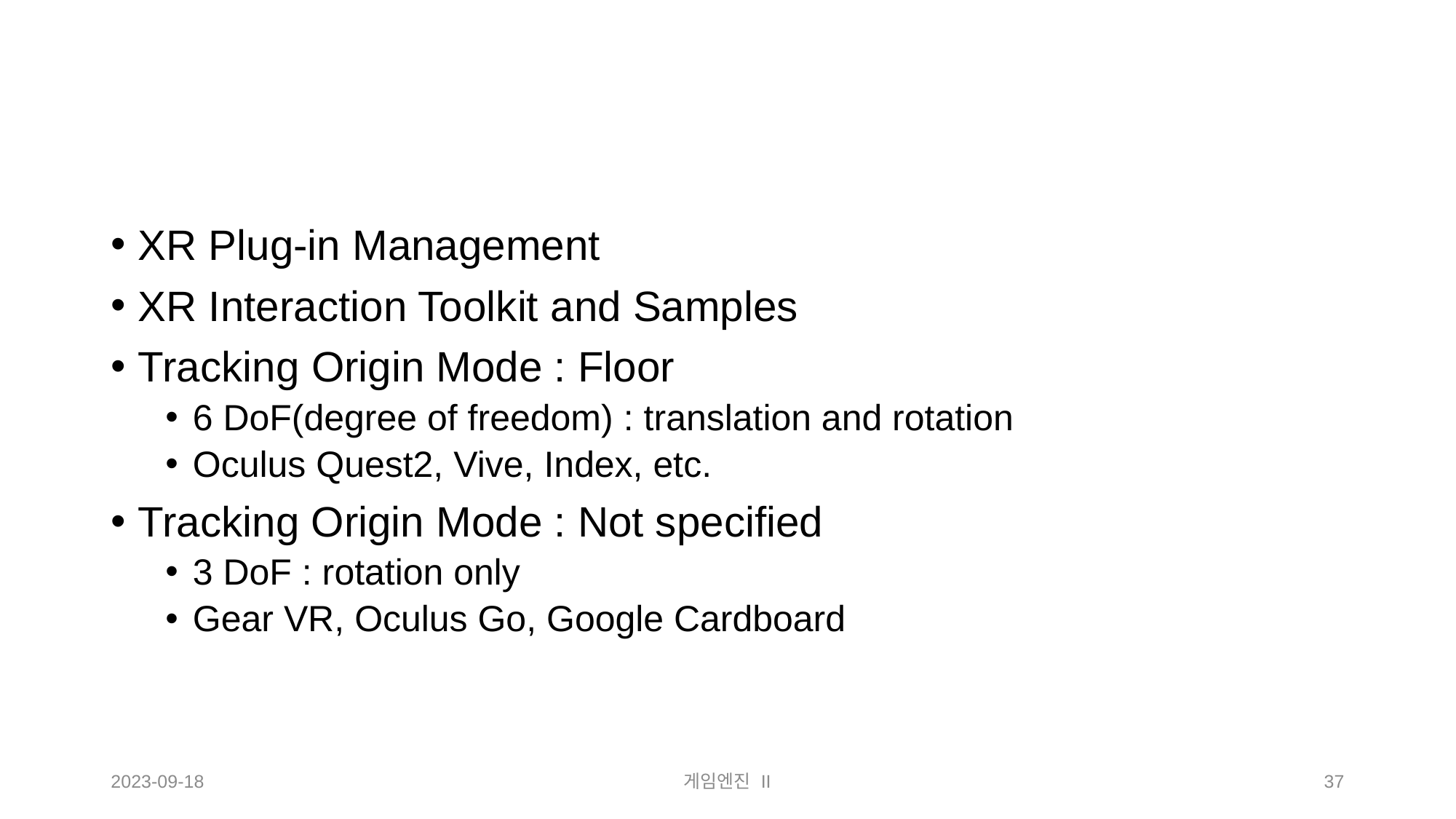

#
XR Plug-in Management
XR Interaction Toolkit and Samples
Tracking Origin Mode : Floor
6 DoF(degree of freedom) : translation and rotation
Oculus Quest2, Vive, Index, etc.
Tracking Origin Mode : Not specified
3 DoF : rotation only
Gear VR, Oculus Go, Google Cardboard

2023-09-18
게임엔진 II
37